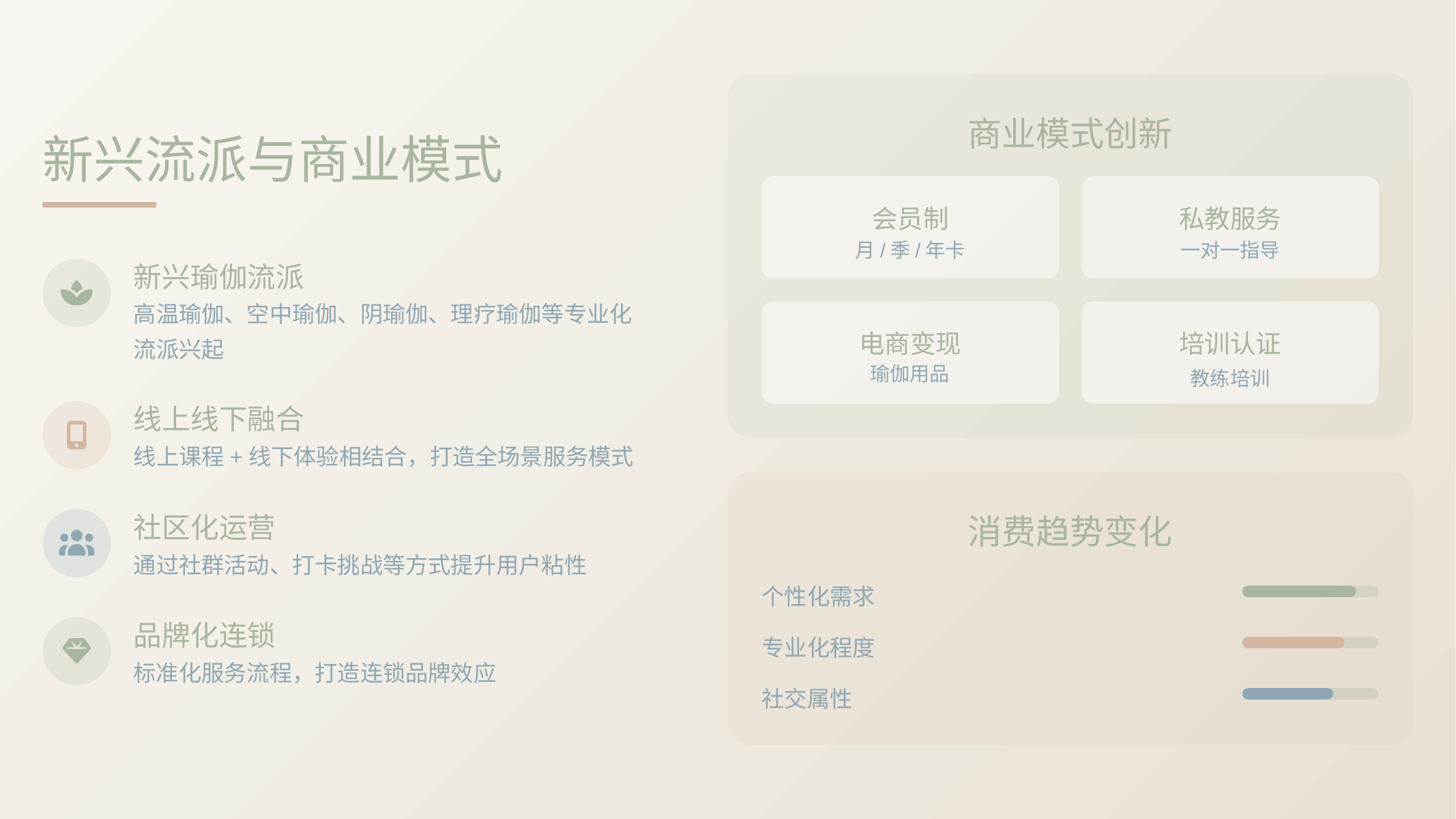

商业模式创新
新兴流派与商业模式

会员制
私教服务

月/季/年卡
一对一指导
新兴瑜伽流派

高温瑜伽、空中瑜伽、阴瑜伽、理疗瑜伽等专业化流派兴起

电商变现
培训认证
瑜伽用品
教练培训
线上线下融合

线上课程+线下体验相结合，打造全场景服务模式

社区化运营
消费趋势变化

通过社群活动、打卡挑战等方式提升用户粘性
个性化需求

品牌化连锁

专业化程度

标准化服务流程，打造连锁品牌效应
社交属性